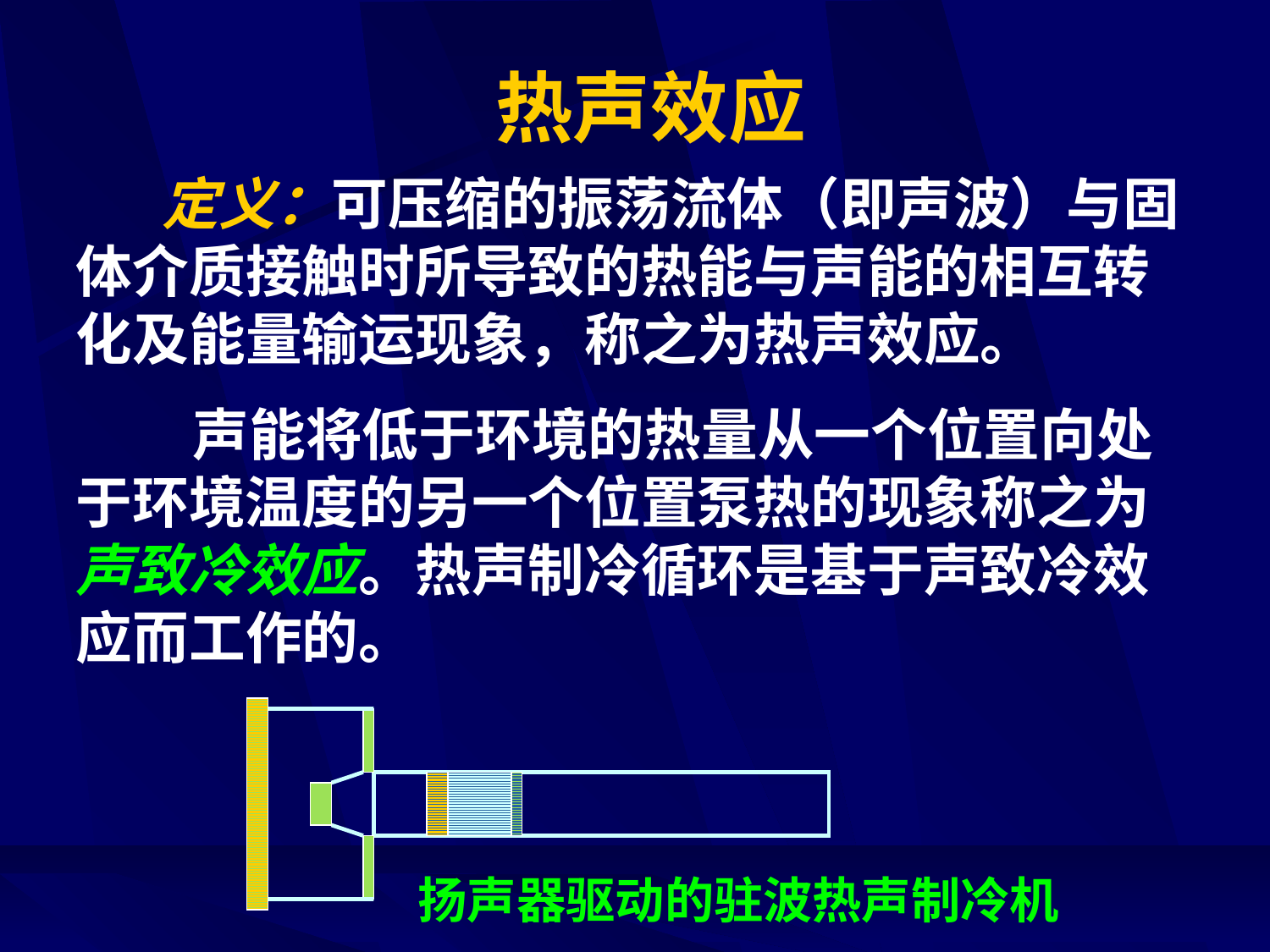

热声效应
        定义：可压缩的振荡流体（即声波）与固体介质接触时所导致的热能与声能的相互转化及能量输运现象，称之为热声效应。
        声能将低于环境的热量从一个位置向处于环境温度的另一个位置泵热的现象称之为声致冷效应。热声制冷循环是基于声致冷效应而工作的。

扬声器驱动的驻波热声制冷机